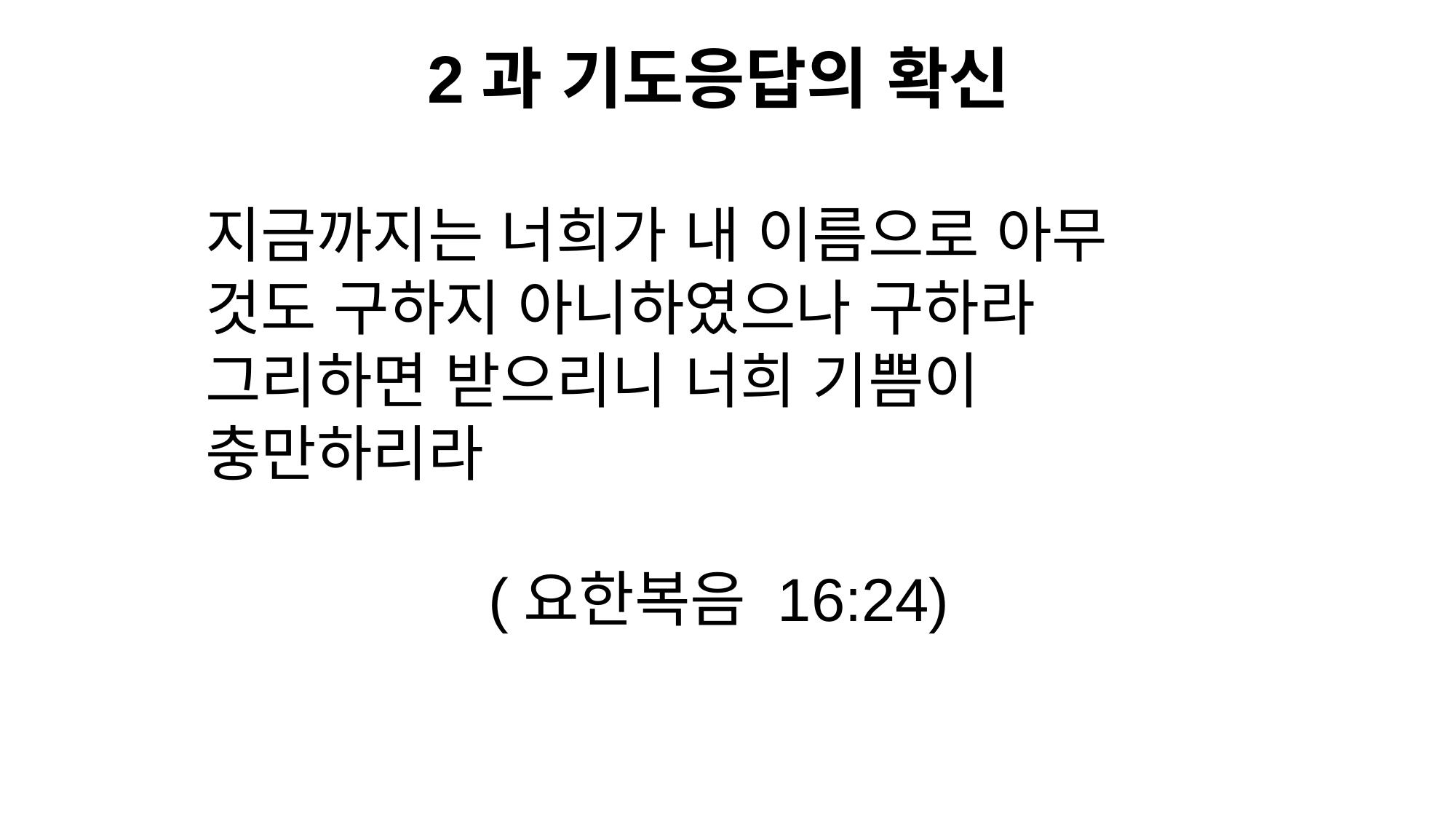

2과 기도응답의 확신

지금까지는 너희가 내 이름으로 아무 것도 구하지 아니하였으나 구하라 그리하면 받으리니 너희 기쁨이 충만하리라

(요한복음 16:24)